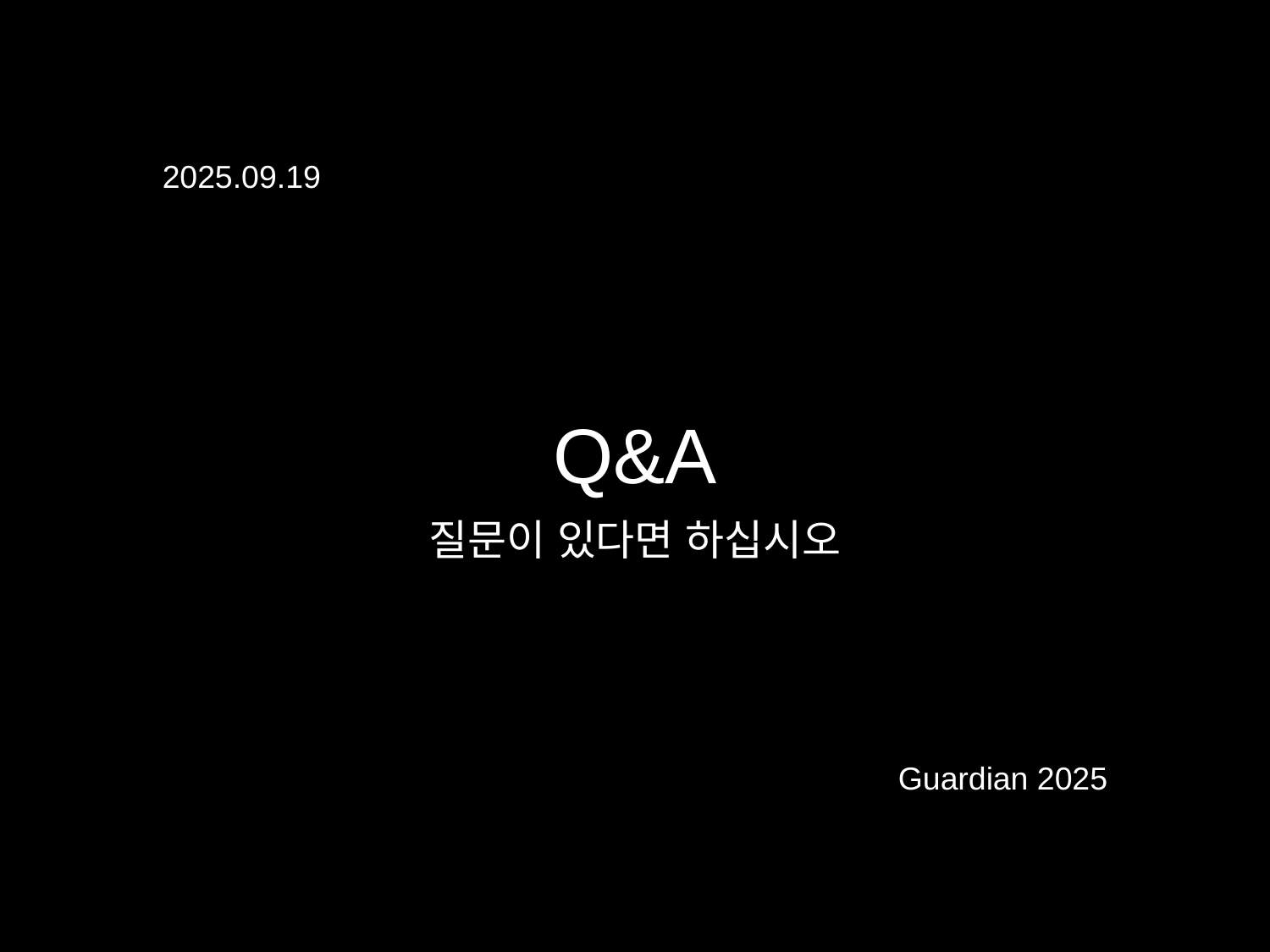

2025.09.19
Q&A
질문이 있다면 하십시오
Guardian 2025